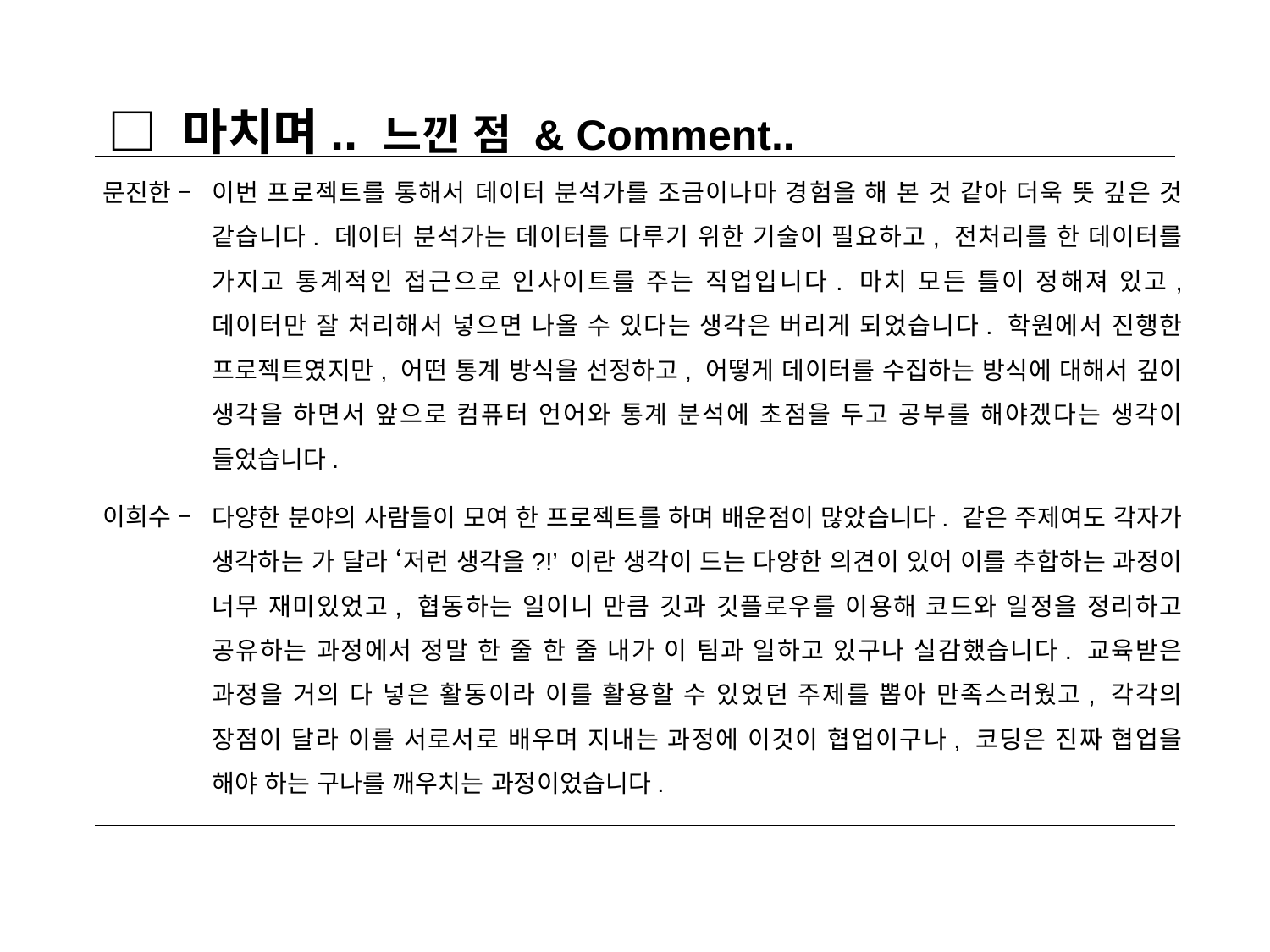

□ 마치며.. 느낀 점 & Comment..
이번 프로젝트를 통해서 데이터 분석가를 조금이나마 경험을 해 본 것 같아 더욱 뜻 깊은 것 같습니다. 데이터 분석가는 데이터를 다루기 위한 기술이 필요하고, 전처리를 한 데이터를 가지고 통계적인 접근으로 인사이트를 주는 직업입니다. 마치 모든 틀이 정해져 있고, 데이터만 잘 처리해서 넣으면 나올 수 있다는 생각은 버리게 되었습니다. 학원에서 진행한 프로젝트였지만, 어떤 통계 방식을 선정하고, 어떻게 데이터를 수집하는 방식에 대해서 깊이 생각을 하면서 앞으로 컴퓨터 언어와 통계 분석에 초점을 두고 공부를 해야겠다는 생각이 들었습니다.
다양한 분야의 사람들이 모여 한 프로젝트를 하며 배운점이 많았습니다. 같은 주제여도 각자가 생각하는 가 달라 ‘저런 생각을?!’ 이란 생각이 드는 다양한 의견이 있어 이를 추합하는 과정이 너무 재미있었고, 협동하는 일이니 만큼 깃과 깃플로우를 이용해 코드와 일정을 정리하고 공유하는 과정에서 정말 한 줄 한 줄 내가 이 팀과 일하고 있구나 실감했습니다. 교육받은 과정을 거의 다 넣은 활동이라 이를 활용할 수 있었던 주제를 뽑아 만족스러웠고, 각각의 장점이 달라 이를 서로서로 배우며 지내는 과정에 이것이 협업이구나, 코딩은 진짜 협업을 해야 하는 구나를 깨우치는 과정이었습니다.
문진한 –
이희수 –